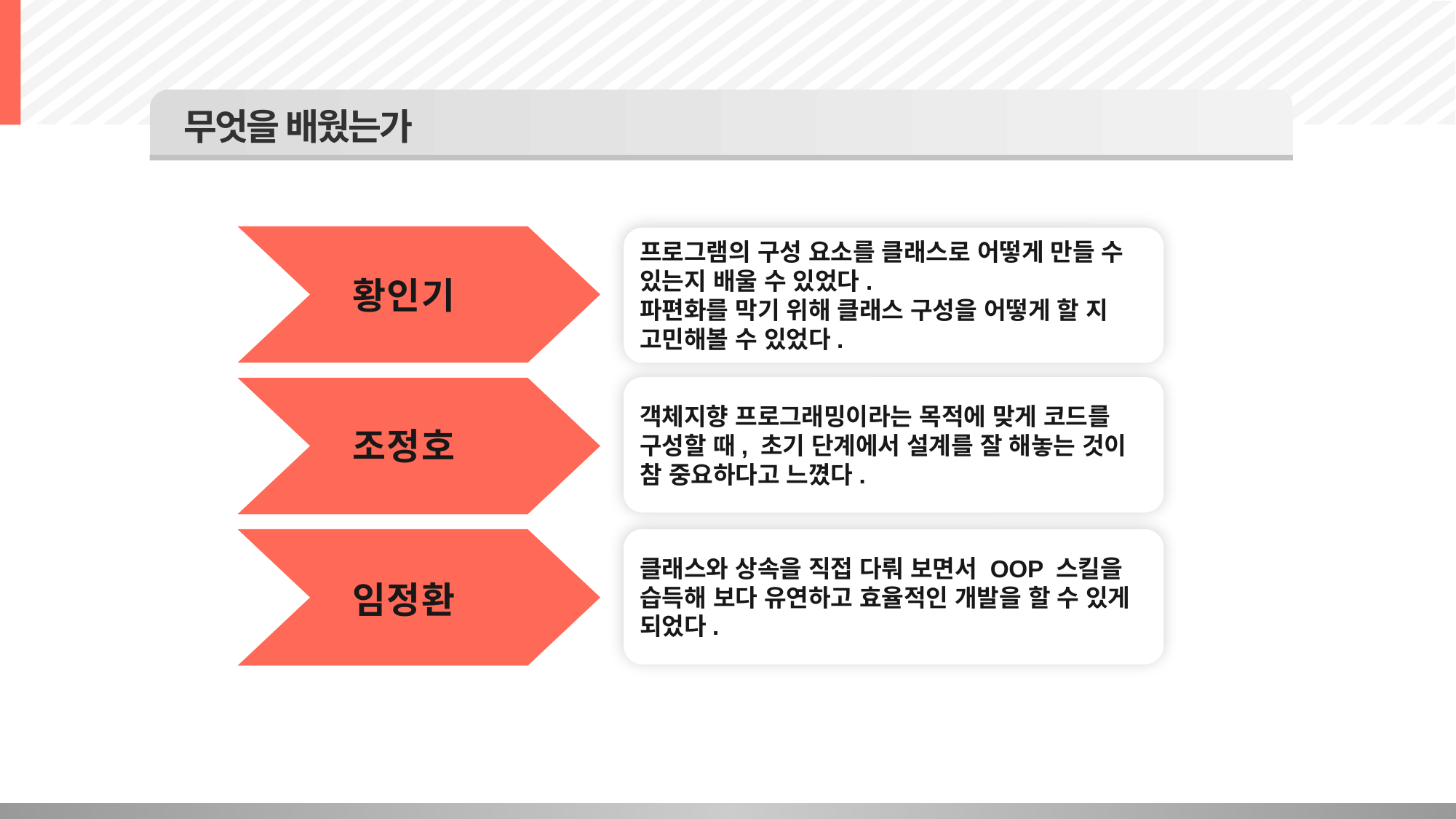

무엇을 배웠는가

프로그램의 구성 요소를 클래스로 어떻게 만들 수 있는지 배울 수 있었다.
파편화를 막기 위해 클래스 구성을 어떻게 할 지 고민해볼 수 있었다.
황인기
객체지향 프로그래밍이라는 목적에 맞게 코드를 구성할 때, 초기 단계에서 설계를 잘 해놓는 것이 참 중요하다고 느꼈다.

조정호
클래스와 상속을 직접 다뤄 보면서 OOP 스킬을 습득해 보다 유연하고 효율적인 개발을 할 수 있게 되었다.

임정환